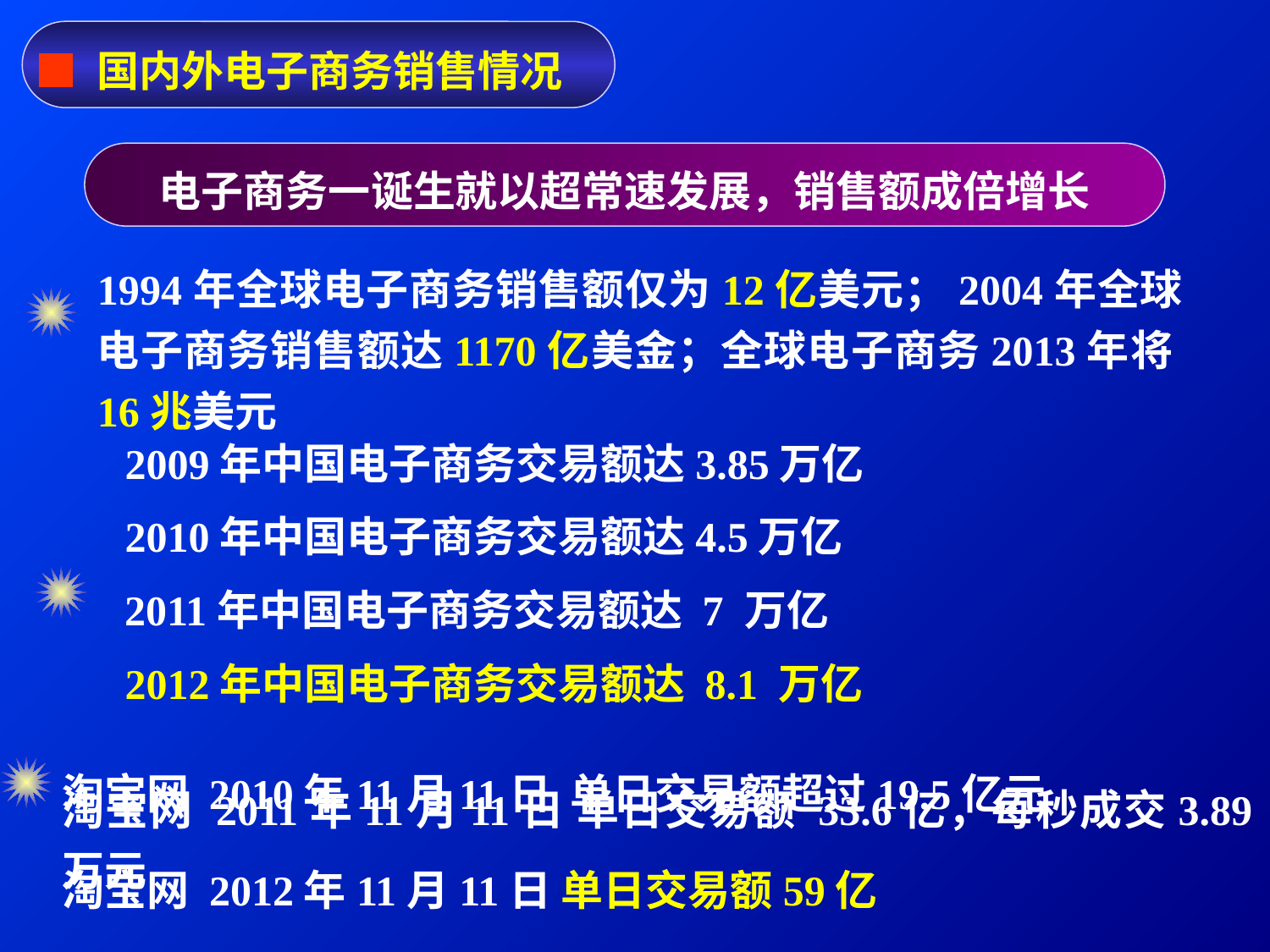

■ 国内外电子商务销售情况
电子商务一诞生就以超常速发展，销售额成倍增长
1994年全球电子商务销售额仅为12亿美元；2004年全球电子商务销售额达1170亿美金；全球电子商务2013年将16兆美元

2009年中国电子商务交易额达3.85万亿
2010年中国电子商务交易额达4.5万亿

2011年中国电子商务交易额达 7 万亿
2012年中国电子商务交易额达 8.1 万亿

淘宝网 2010年11月11日  单日交易额超过19.5亿元
淘宝网 2011年11月11日 单日交易额 33.6亿，每秒成交3.89万元
淘宝网 2012年11月11日 单日交易额59亿